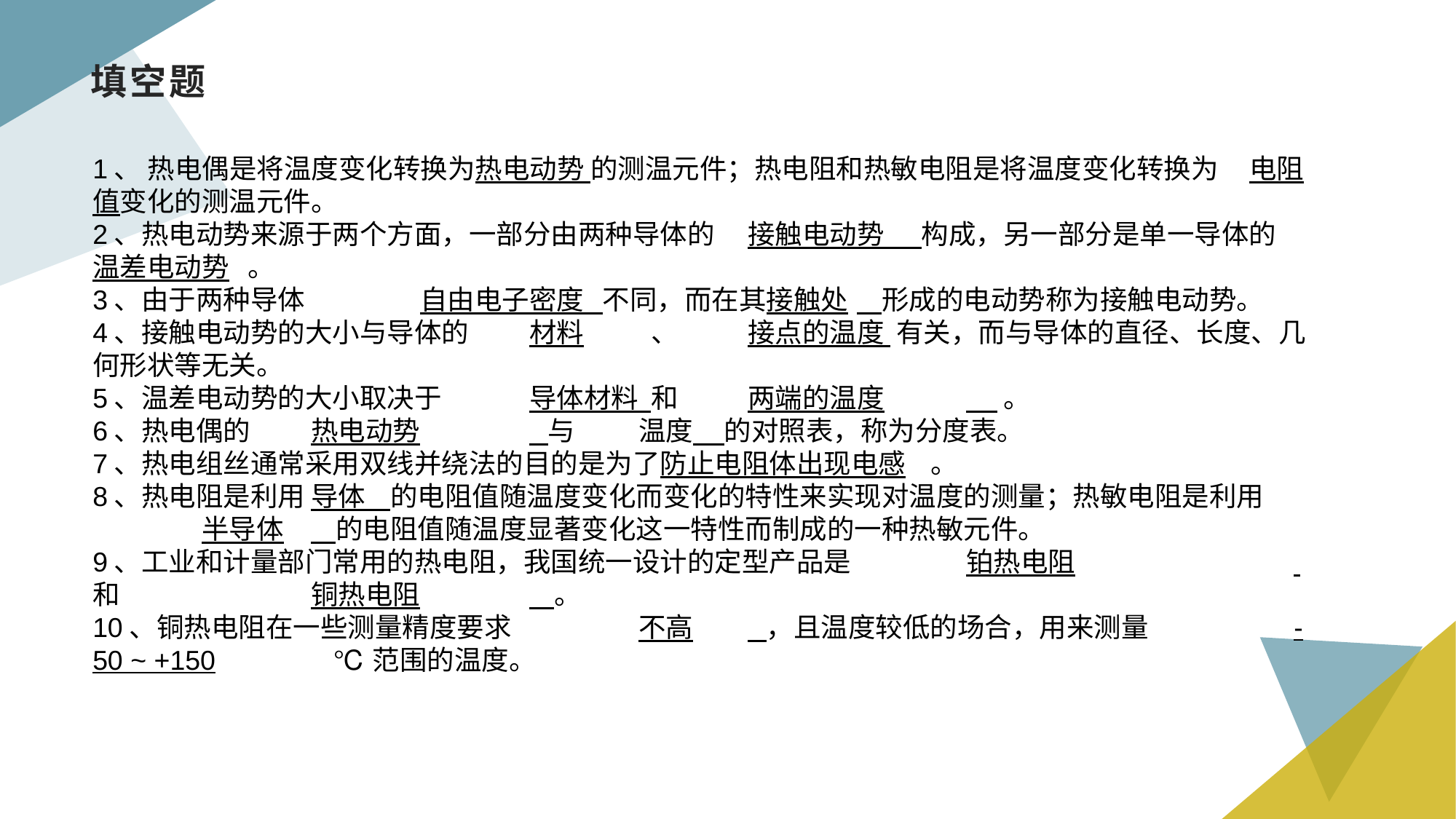

# 填空题
1、 热电偶是将温度变化转换为热电动势 的测温元件；热电阻和热敏电阻是将温度变化转换为     电阻值变化的测温元件。
2、热电动势来源于两个方面，一部分由两种导体的	接触电动势      构成，另一部分是单一导体的	温差电动势   。
3、由于两种导体		自由电子密度   不同，而在其接触处	    形成的电动势称为接触电动势。
4、接触电动势的大小与导体的	材料	  、	接点的温度  有关，而与导体的直径、长度、几何形状等无关。
5、温差电动势的大小取决于	导体材料  和	两端的温度	      。
6、热电偶的	热电动势	   与	温度     的对照表，称为分度表。
7、热电组丝通常采用双线并绕法的目的是为了防止电阻体出现电感    。
8、热电阻是利用	导体    的电阻值随温度变化而变化的特性来实现对温度的测量；热敏电阻是利用		半导体	    的电阻值随温度显著变化这一特性而制成的一种热敏元件。
9、工业和计量部门常用的热电阻，我国统一设计的定型产品是		铂热电阻		  和		铜热电阻	    。
10、铜热电阻在一些测量精度要求   	不高	   ，且温度较低的场合，用来测量  		-50 ~ +150	   ℃范围的温度。